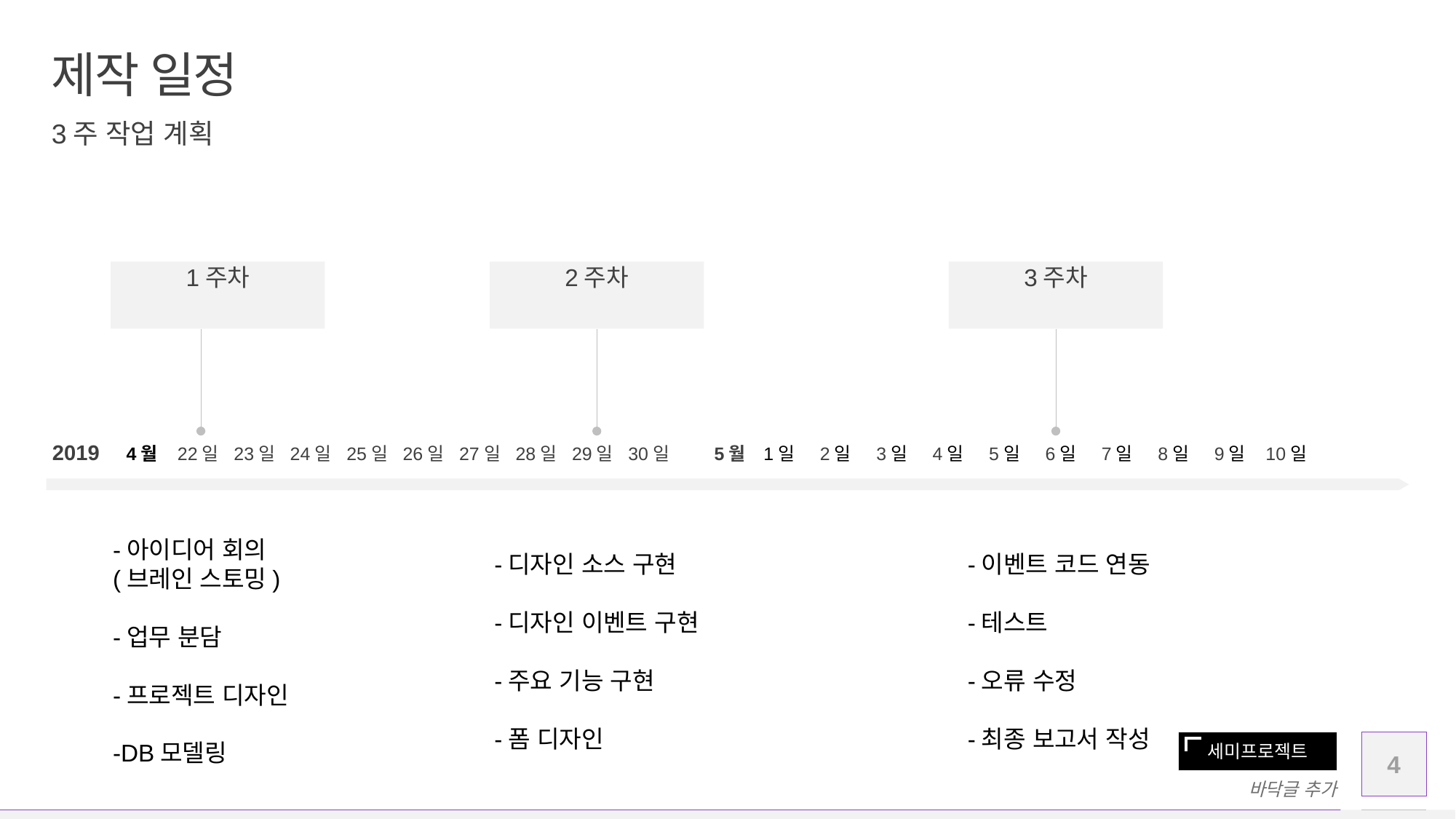

# 제작 일정
3주 작업 계획
1주차
2주차
3주차
2019
4월
22일
23일
24일
25일
26일
27일
28일
29일
30일
5월
1일
2일
3일
4일
5일
6일
7일
8일
9일
10일
-아이디어 회의
(브레인 스토밍)

-업무 분담

-프로젝트 디자인

-DB모델링
-이벤트 코드 연동

-테스트

-오류 수정

-최종 보고서 작성
-디자인 소스 구현

-디자인 이벤트 구현

-주요 기능 구현

-폼 디자인

4
바닥글 추가